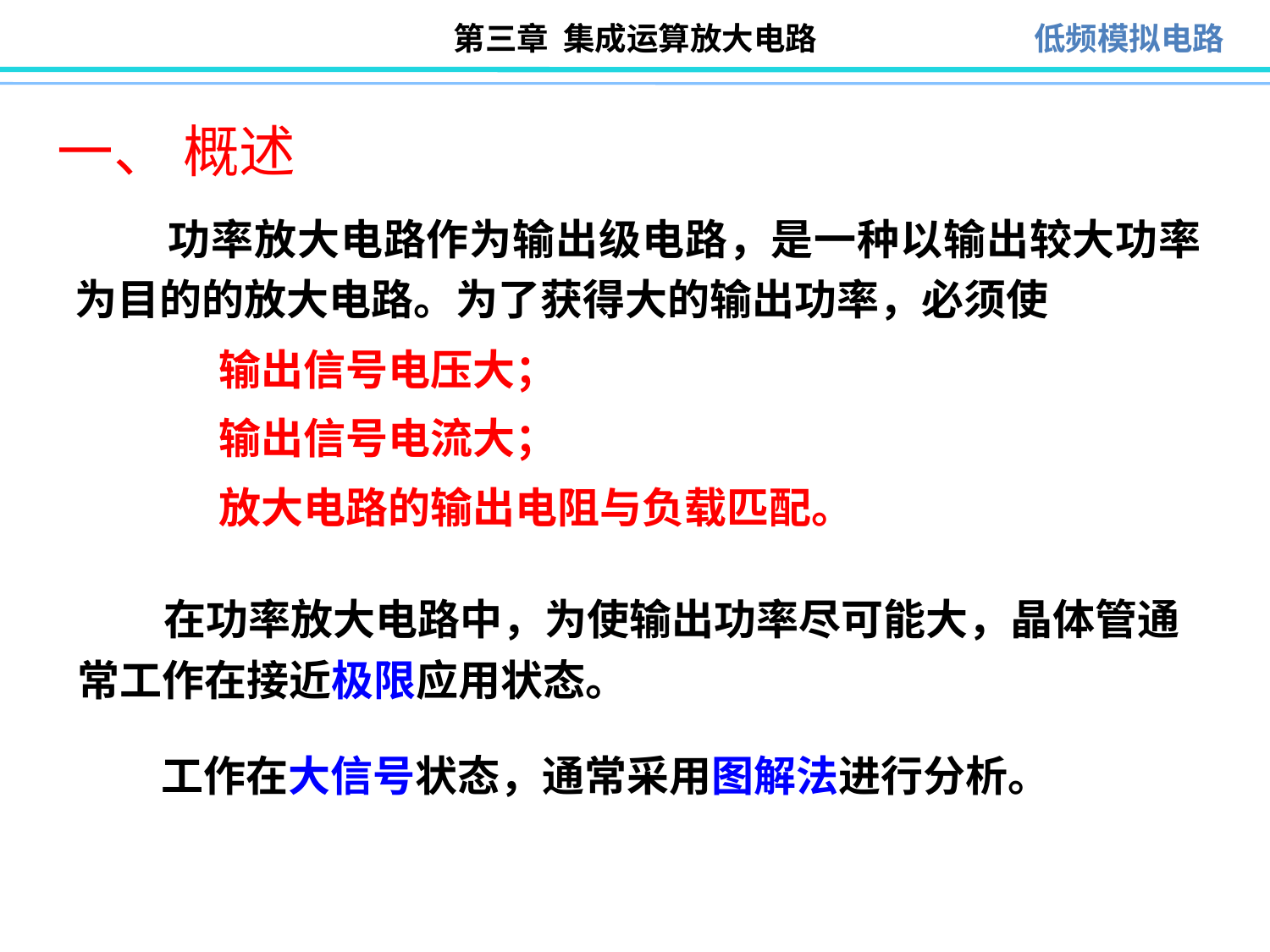

一、 概述
	        功率放大电路作为输出级电路，是一种以输出较大功率为目的的放大电路。为了获得大的输出功率，必须使
                   输出信号电压大；
                   输出信号电流大；
                   放大电路的输出电阻与负载匹配。
        在功率放大电路中，为使输出功率尽可能大，晶体管通常工作在接近极限应用状态。
        工作在大信号状态，通常采用图解法进行分析。
68